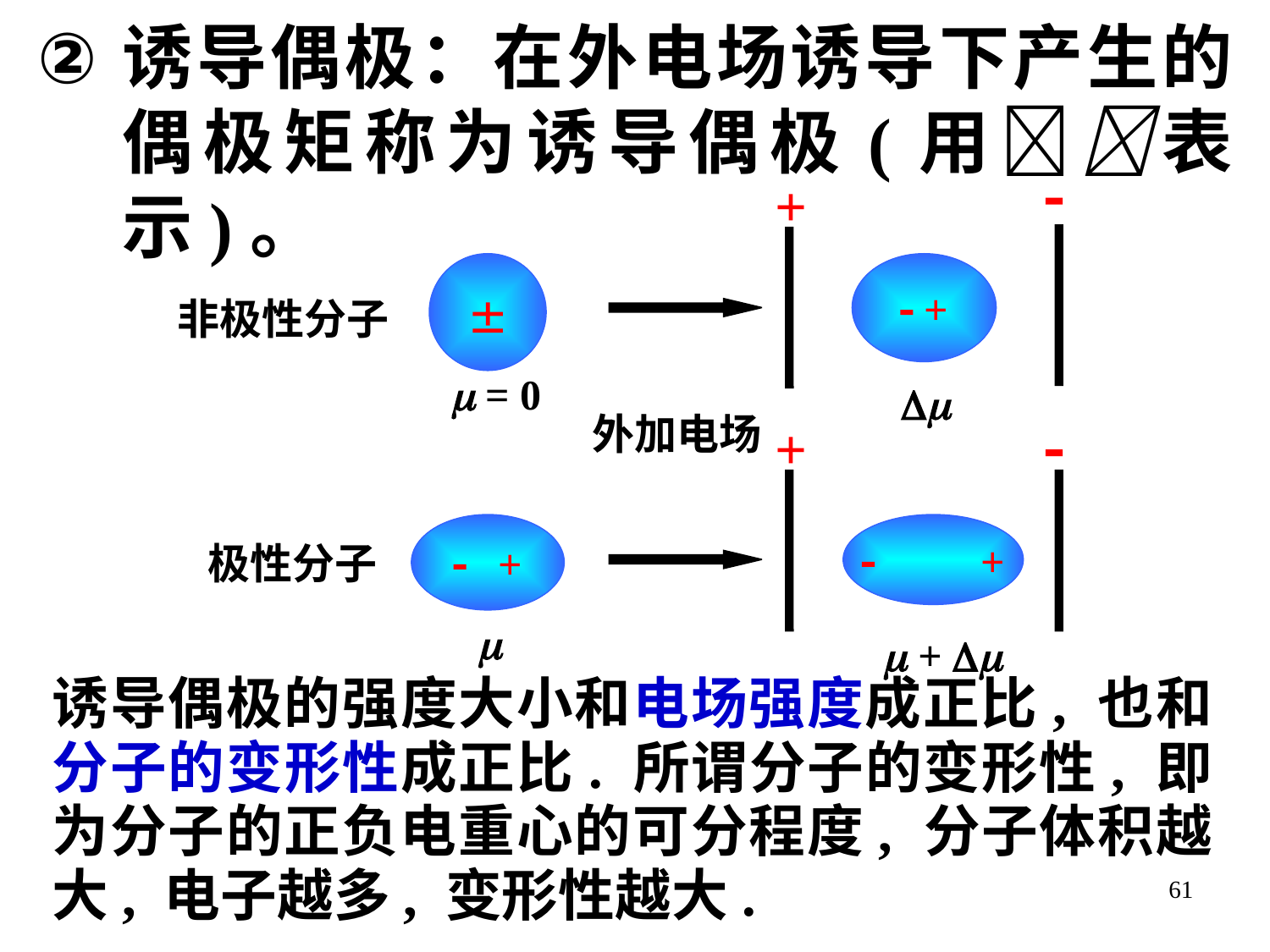

诱导偶极：在外电场诱导下产生的偶极矩称为诱导偶极(用Δμ表示)。
−
+

±
− +
非极性分子

μ = 0
Δμ
外加电场
+
−

−   +
−          +
极性分子

μ
μ + Δμ
诱导偶极的强度大小和电场强度成正比, 也和分子的变形性成正比. 所谓分子的变形性, 即为分子的正负电重心的可分程度, 分子体积越大, 电子越多, 变形性越大.
61